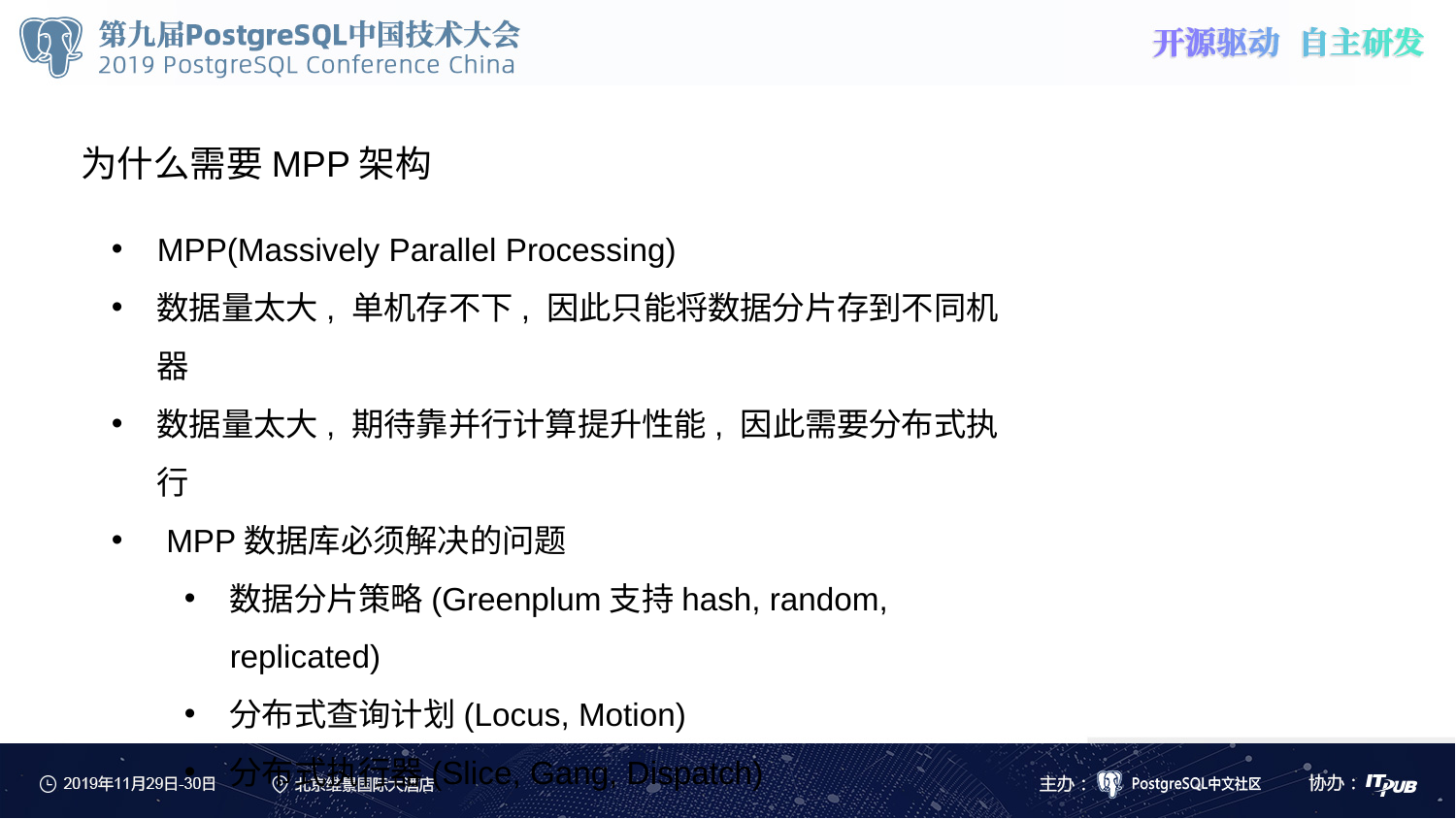

为什么需要MPP架构
MPP(Massively Parallel Processing)
数据量太大, 单机存不下, 因此只能将数据分片存到不同机器
数据量太大, 期待靠并行计算提升性能, 因此需要分布式执行
 MPP数据库必须解决的问题
数据分片策略(Greenplum支持hash, random, replicated)
分布式查询计划(Locus, Motion)
分布式执行器(Slice, Gang, Dispatch)